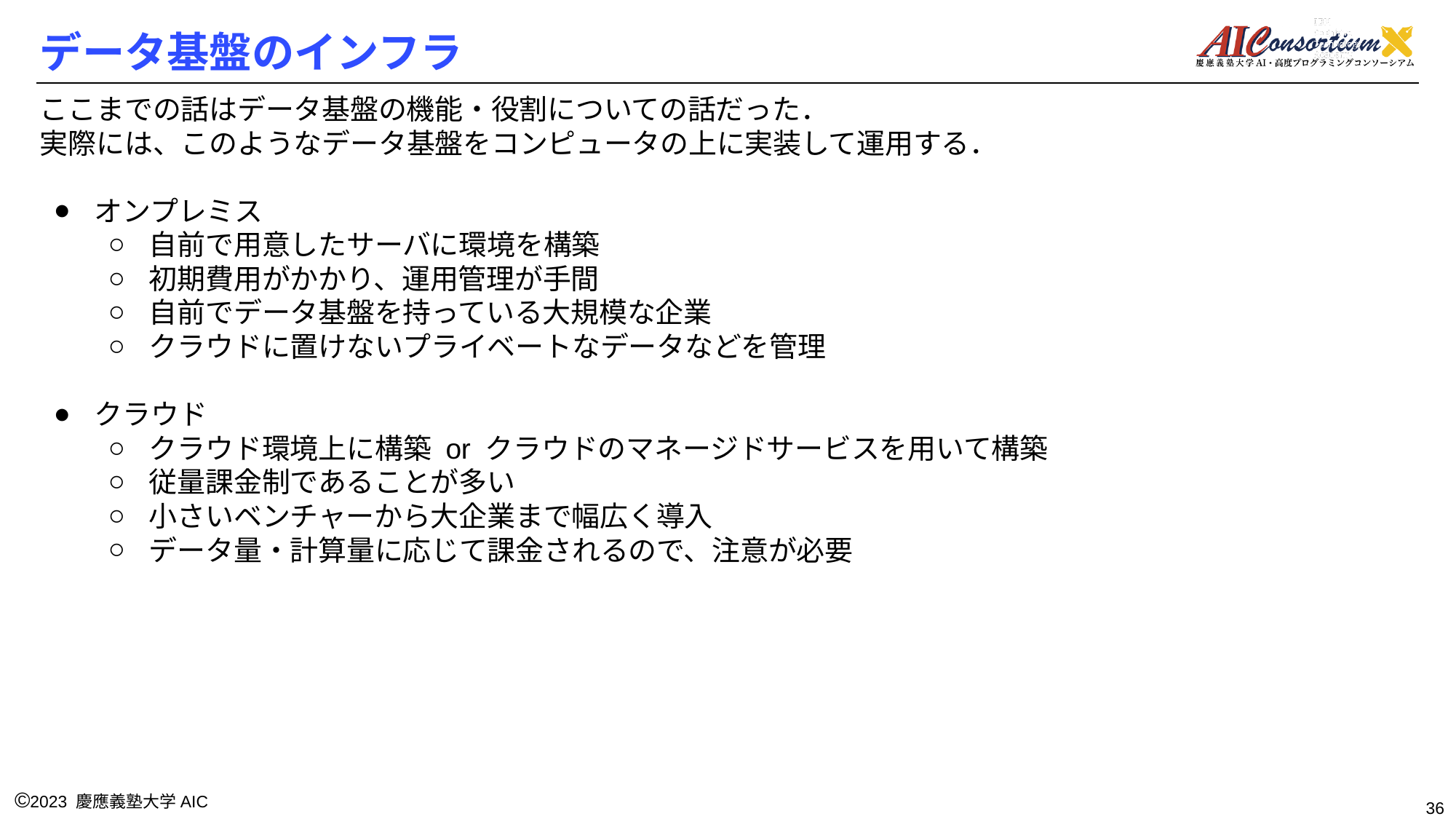

# データ基盤のインフラ
ここまでの話はデータ基盤の機能・役割についての話だった．
実際には、このようなデータ基盤をコンピュータの上に実装して運用する．

オンプレミス
自前で用意したサーバに環境を構築
初期費用がかかり、運用管理が手間
自前でデータ基盤を持っている大規模な企業
クラウドに置けないプライベートなデータなどを管理

クラウド
クラウド環境上に構築 or クラウドのマネージドサービスを用いて構築
従量課金制であることが多い
小さいベンチャーから大企業まで幅広く導入
データ量・計算量に応じて課金されるので、注意が必要
36